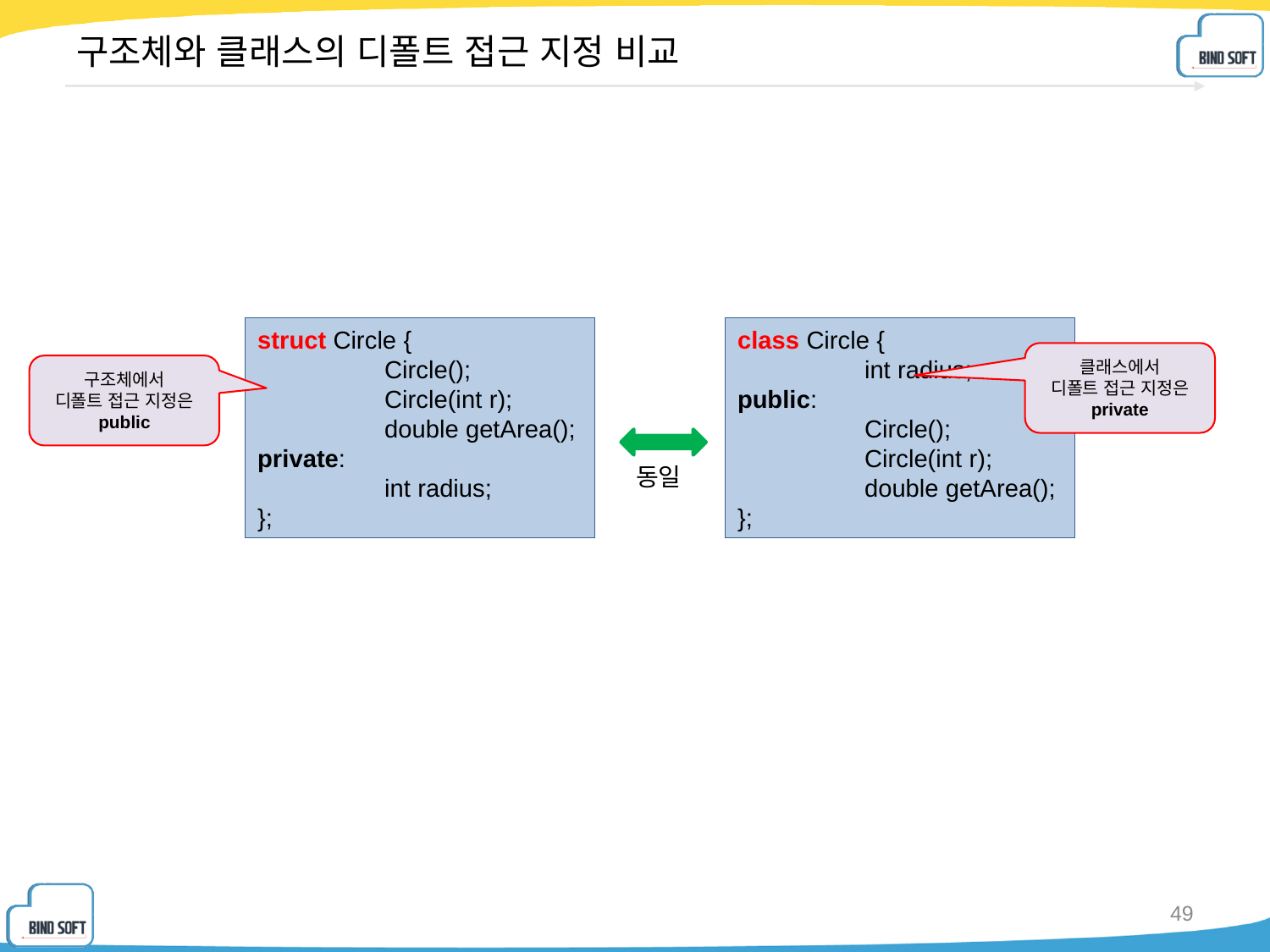

# 구조체와 클래스의 디폴트 접근 지정 비교
struct Circle {
	Circle();
	Circle(int r);
	double getArea();
private:
	int radius;
};
class Circle {
	int radius;
public:
	Circle();
	Circle(int r);
	double getArea();
};
클래스에서
디폴트 접근 지정은 private
구조체에서
디폴트 접근 지정은 public

동일
49